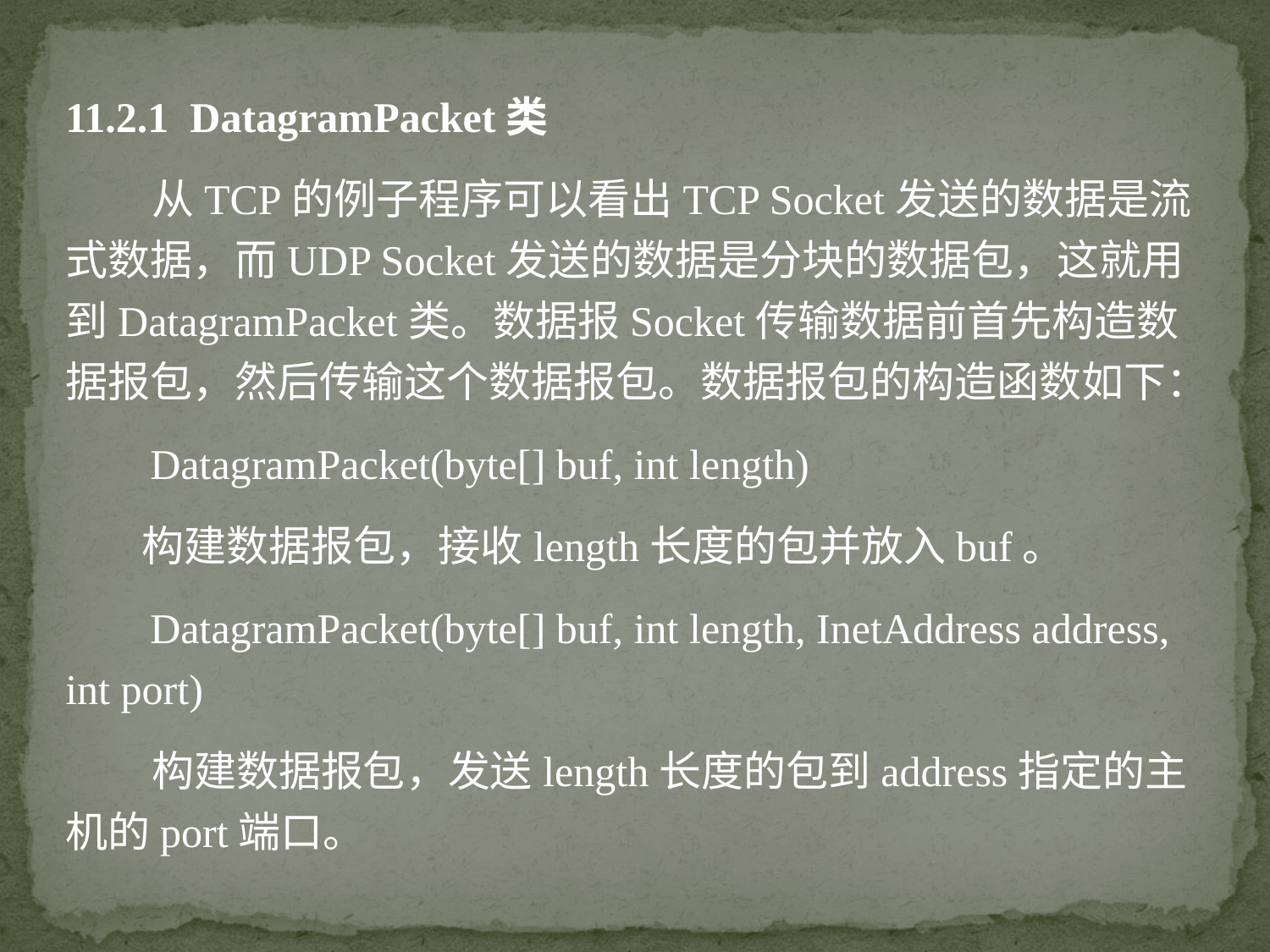

11.2.1  DatagramPacket类
        从TCP的例子程序可以看出TCP Socket发送的数据是流式数据，而UDP Socket发送的数据是分块的数据包，这就用到DatagramPacket类。数据报Socket传输数据前首先构造数据报包，然后传输这个数据报包。数据报包的构造函数如下：
        DatagramPacket(byte[] buf, int length)
       构建数据报包，接收length长度的包并放入buf。
        DatagramPacket(byte[] buf, int length, InetAddress address, int port)
        构建数据报包，发送length长度的包到address指定的主机的port端口。